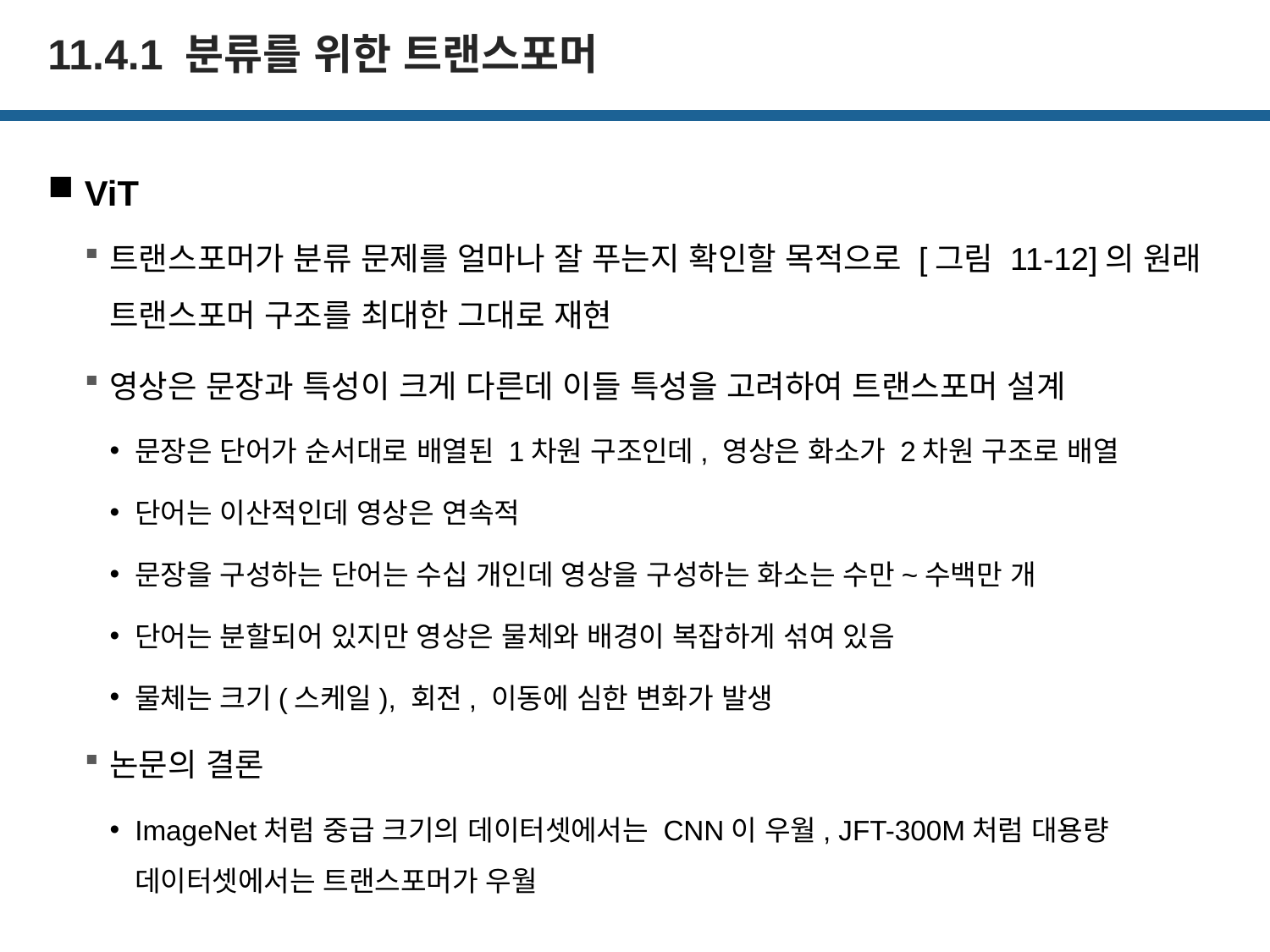

# 11.4.1 분류를 위한 트랜스포머
ViT
트랜스포머가 분류 문제를 얼마나 잘 푸는지 확인할 목적으로 [그림 11-12]의 원래 트랜스포머 구조를 최대한 그대로 재현
영상은 문장과 특성이 크게 다른데 이들 특성을 고려하여 트랜스포머 설계
문장은 단어가 순서대로 배열된 1차원 구조인데, 영상은 화소가 2차원 구조로 배열
단어는 이산적인데 영상은 연속적
문장을 구성하는 단어는 수십 개인데 영상을 구성하는 화소는 수만~수백만 개
단어는 분할되어 있지만 영상은 물체와 배경이 복잡하게 섞여 있음
물체는 크기(스케일), 회전, 이동에 심한 변화가 발생
논문의 결론
ImageNet처럼 중급 크기의 데이터셋에서는 CNN이 우월, JFT-300M처럼 대용량 데이터셋에서는 트랜스포머가 우월